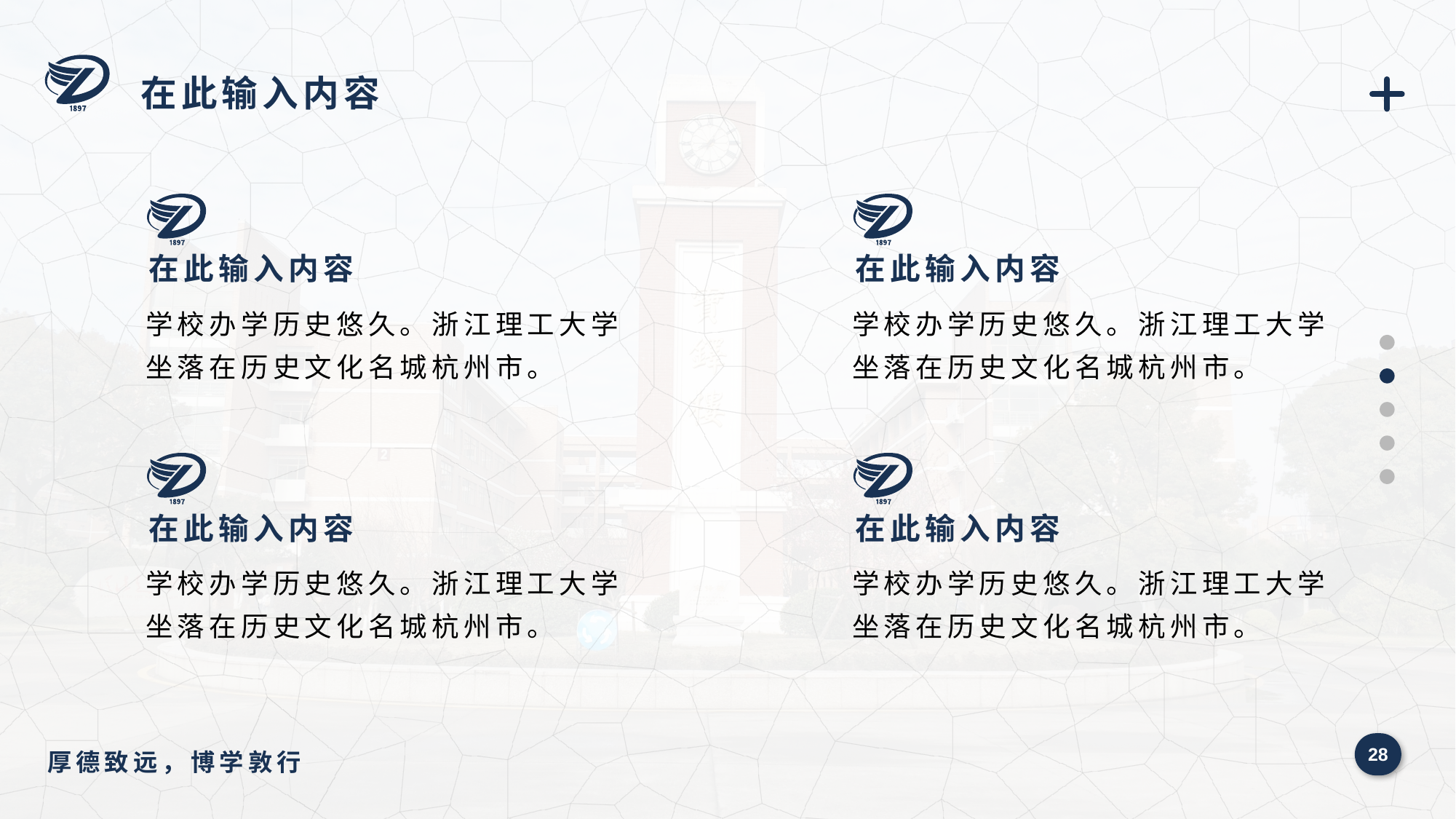

在此输入内容

在此输入内容
学校办学历史悠久。浙江理工大学坐落在历史文化名城杭州市。
在此输入内容
学校办学历史悠久。浙江理工大学坐落在历史文化名城杭州市。

在此输入内容
学校办学历史悠久。浙江理工大学坐落在历史文化名城杭州市。
在此输入内容
学校办学历史悠久。浙江理工大学坐落在历史文化名城杭州市。
28